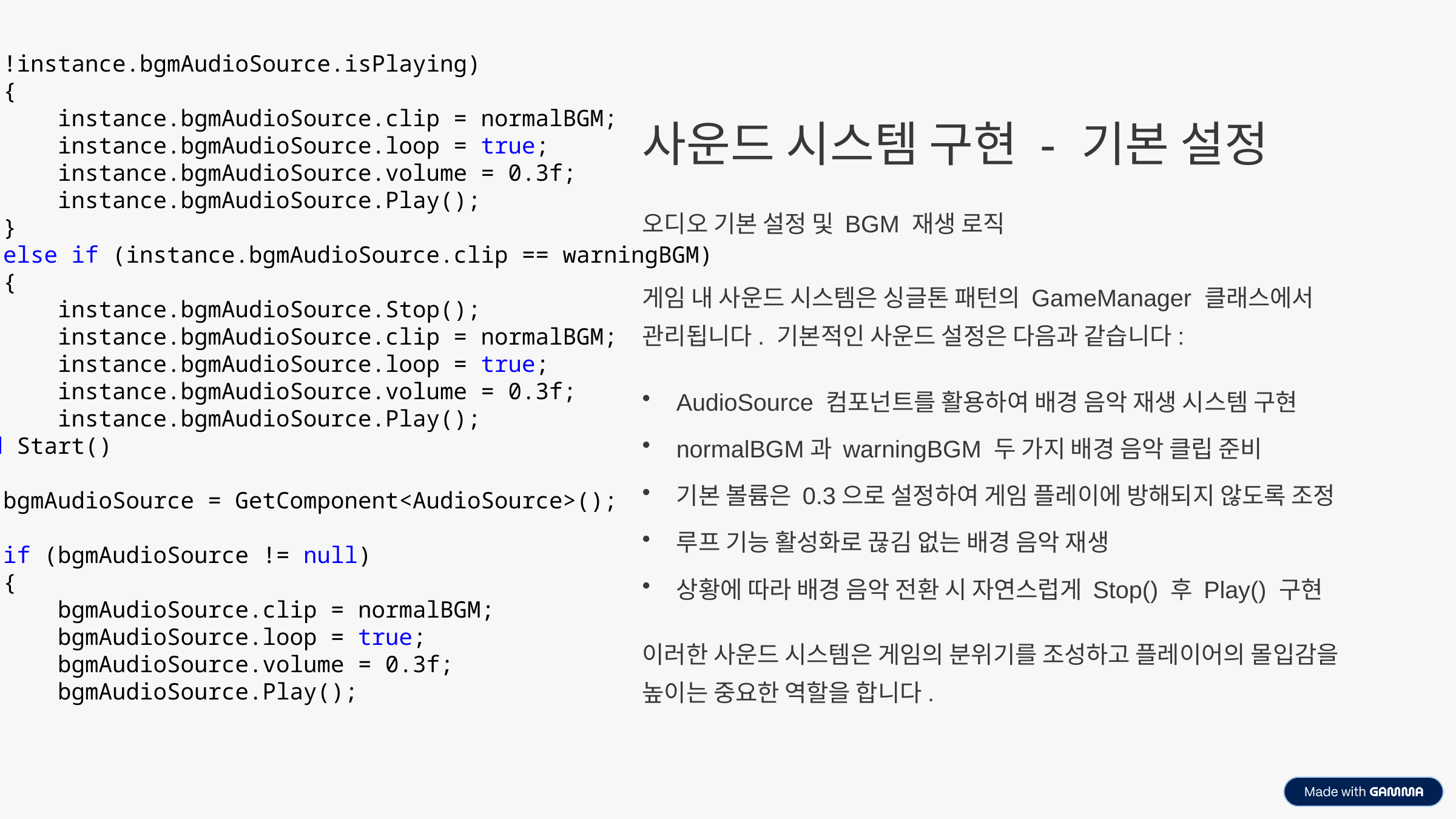

if (!instance.bgmAudioSource.isPlaying)
    {
        instance.bgmAudioSource.clip = normalBGM;
        instance.bgmAudioSource.loop = true;
        instance.bgmAudioSource.volume = 0.3f;
        instance.bgmAudioSource.Play();
    }
    else if (instance.bgmAudioSource.clip == warningBGM)
    {
        instance.bgmAudioSource.Stop();
        instance.bgmAudioSource.clip = normalBGM;
        instance.bgmAudioSource.loop = true;
        instance.bgmAudioSource.volume = 0.3f;
        instance.bgmAudioSource.Play();
void Start()
{
    bgmAudioSource = GetComponent<AudioSource>();

    if (bgmAudioSource != null)
    {
        bgmAudioSource.clip = normalBGM;
        bgmAudioSource.loop = true;
        bgmAudioSource.volume = 0.3f;
        bgmAudioSource.Play();

사운드 시스템 구현 - 기본 설정
오디오 기본 설정 및 BGM 재생 로직
게임 내 사운드 시스템은 싱글톤 패턴의 GameManager 클래스에서 관리됩니다. 기본적인 사운드 설정은 다음과 같습니다:
AudioSource 컴포넌트를 활용하여 배경 음악 재생 시스템 구현
normalBGM과 warningBGM 두 가지 배경 음악 클립 준비
기본 볼륨은 0.3으로 설정하여 게임 플레이에 방해되지 않도록 조정
루프 기능 활성화로 끊김 없는 배경 음악 재생
상황에 따라 배경 음악 전환 시 자연스럽게 Stop() 후 Play() 구현
이러한 사운드 시스템은 게임의 분위기를 조성하고 플레이어의 몰입감을 높이는 중요한 역할을 합니다.